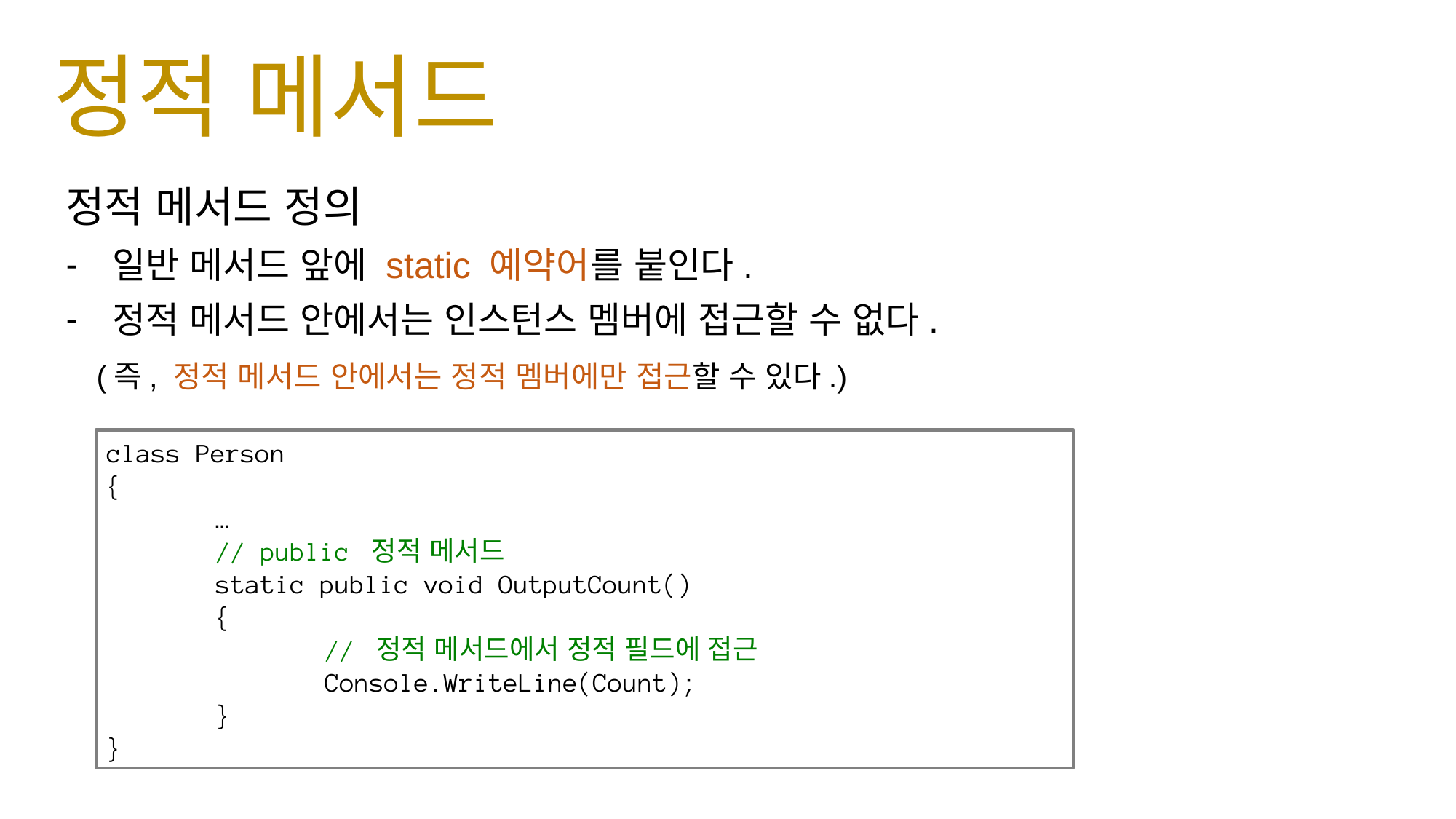

# 정적 메서드
정적 메서드 정의
 일반 메서드 앞에 static 예약어를 붙인다.
 정적 메서드 안에서는 인스턴스 멤버에 접근할 수 없다.
   (즉, 정적 메서드 안에서는 정적 멤버에만 접근할 수 있다.)
class Person
{
	…
	// public 정적 메서드
	static public void OutputCount()
	{
		// 정적 메서드에서 정적 필드에 접근
		Console.WriteLine(Count);
	}
}